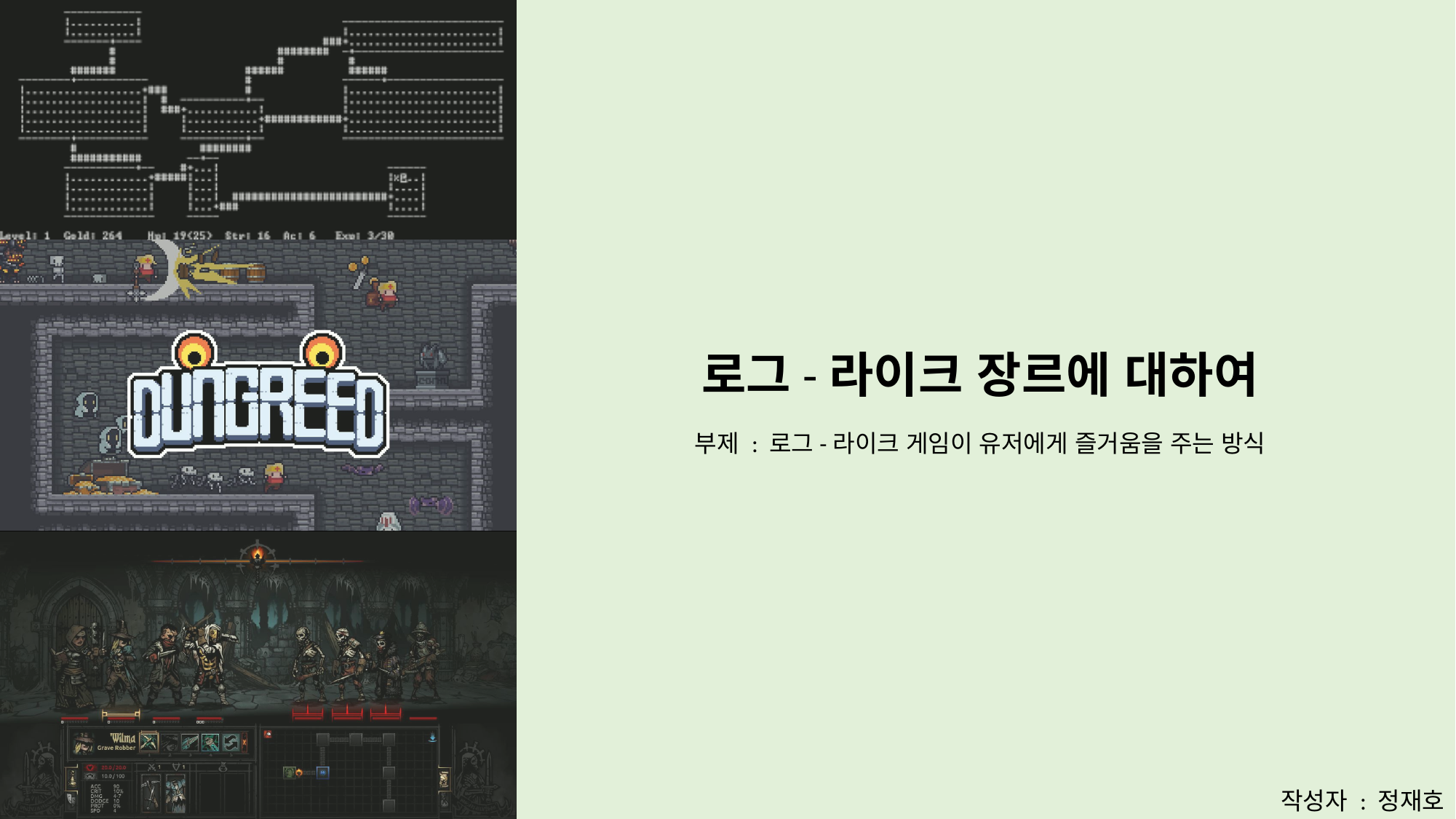

머리를 스다듬고 만지작  거리며 발표를 진행 하고 좌우로 움직이면서 발표하다 보니 전달이 잘 되지 않는다. 텐션을  너무 올리지 말라는 것은 자신감 없이 발표하거나 작은 목소리로 얘기하라는 뜻이 아니다.
미 이수가 안 될 것이라고 확신을 하는 것인지 아니면 지금 문서 작성을 안 하고 있다는 것을 인지 못하고 있는 것인지? 지금 문서 내용만으로 보면 26일 최종 평가에 대해서 인지를 못 한 것 같다. 밤을 샌다 해도 하루는 24시간인데.. 너무 여유로움. 포폴 평가는 전체 포트폴리오를 평가하는 것이다.
극적인 사람이 되고 싶은 마음을 조심해야 함! 나에 대한 고민의 시간과 문서에 대한 고민의 시간을 혼돈하면 안 된다.
내용이 우선인데 페이지 정리에  비중을 너무 많이 두고 있었는데 이제는 꾸미 는 것에 시간이 들어간 것 같다.
정보와 분석이 구분이 잘 되지 않는다. 정보와 분석을 박스나 글머리기호, 소제목 등으로 구분해서 표기 할 것!
문서를 구성 할 때 내가 분석하고자 하는 전반적인 방향성을 정하고 목차를 나눈다. 목차를 나눈 후에 목차를 기준으로 한줄로 어떤 내용을 설명할지 작성해 볼 것. 그것을 통해서 전체 이야기의 맥락을 파악하고 각 목차들이 서로 같은 맥락 또는 연관성이 있는지 확인, 그 후에 다시 전체 내용을 목차에 따라 채워서 작성하고 마지막에는 목차를 기준으로 표나 항목을 만들고 관련된 요약되고 정리된 설명을 넣어 줄 것!
# 로그-라이크 장르에 대하여
부제 : 로그-라이크 게임이 유저에게 즐거움을 주는 방식
작성자 : 정재호